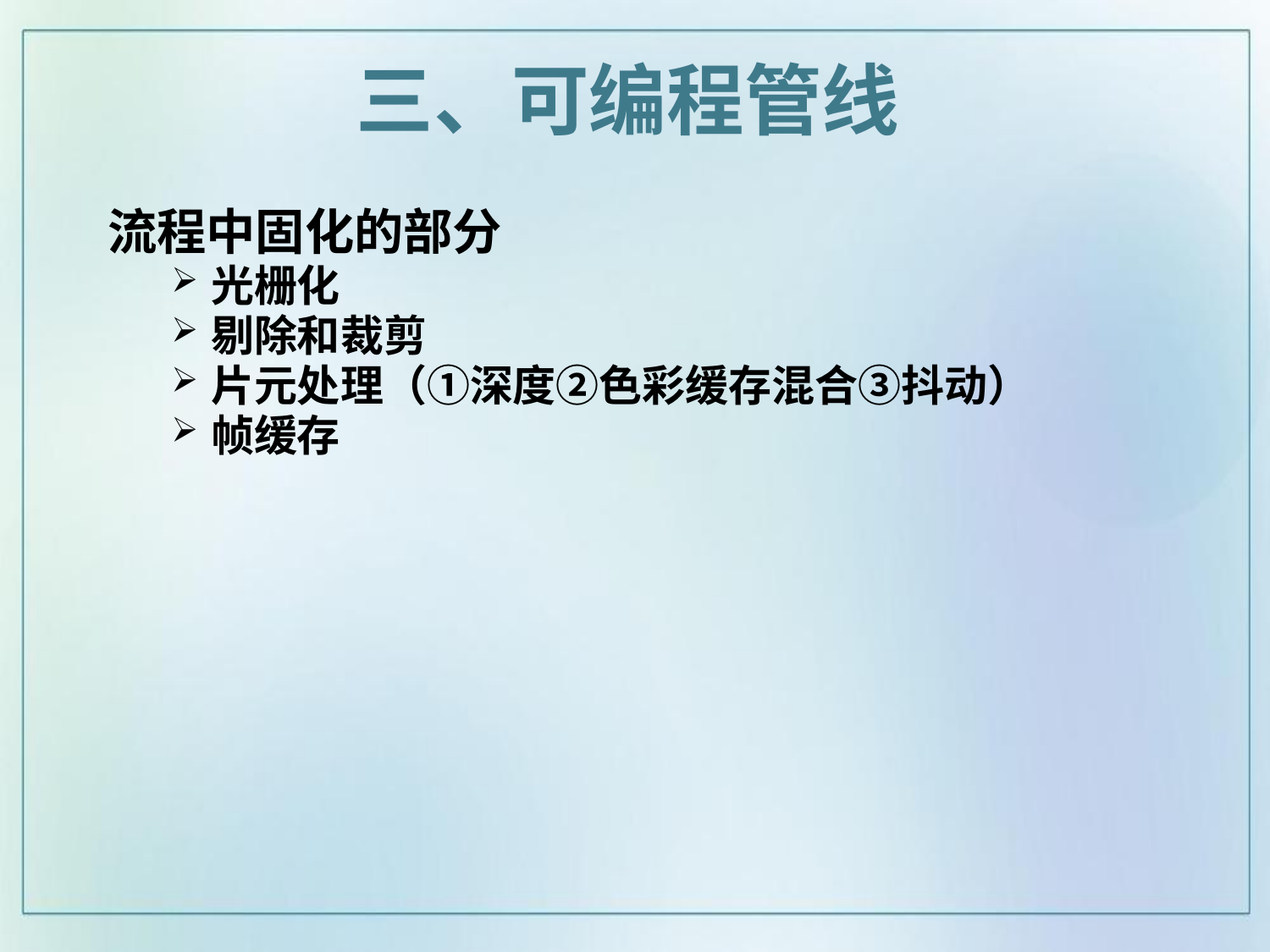

三、可编程管线
流程中固化的部分
光栅化
剔除和裁剪
片元处理（①深度②色彩缓存混合③抖动）
帧缓存